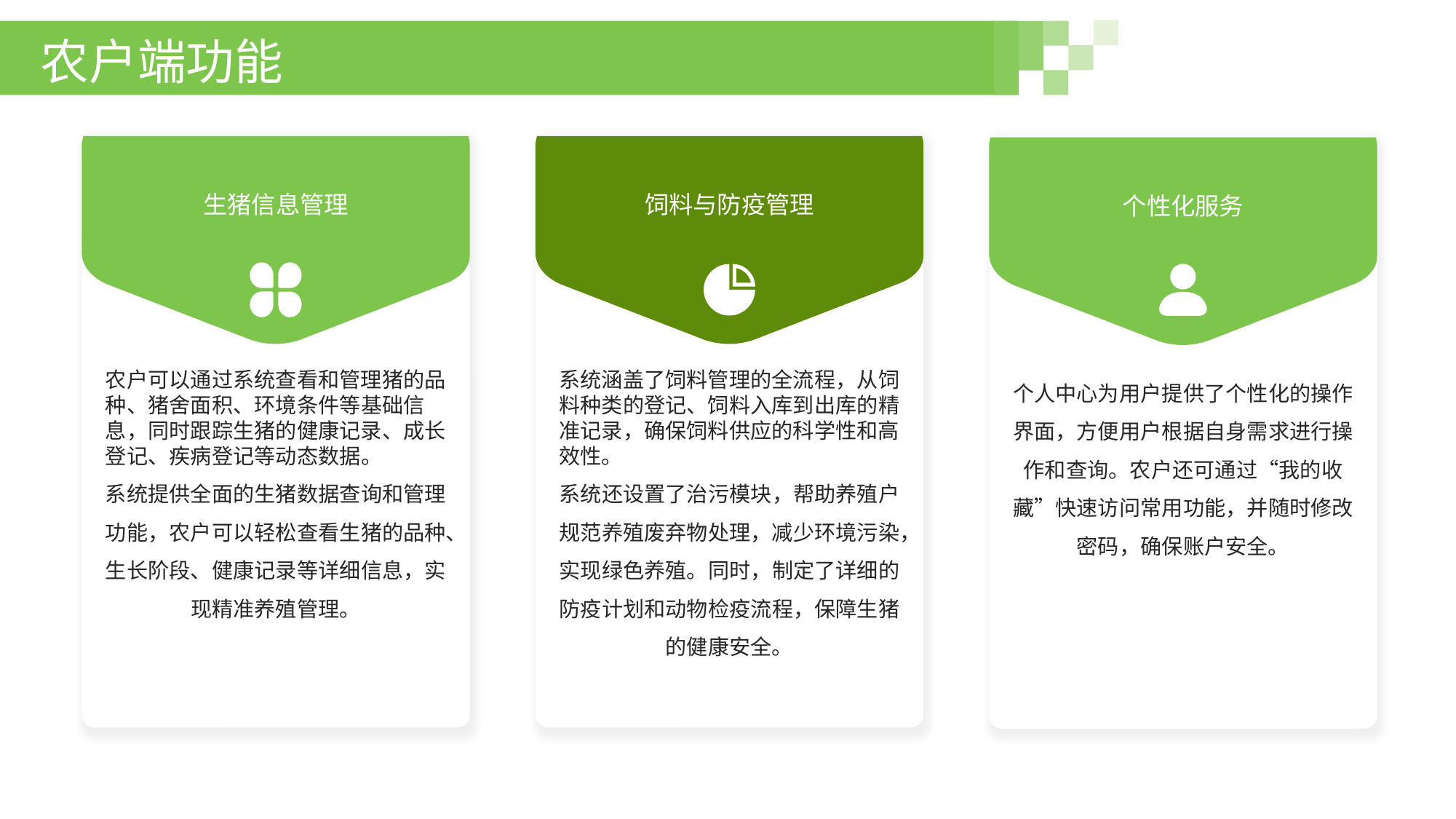

农户端功能

生猪信息管理
饲料与防疫管理
个性化服务

农户可以通过系统查看和管理猪的品种、猪舍面积、环境条件等基础信息，同时跟踪生猪的健康记录、成长登记、疾病登记等动态数据。
系统提供全面的生猪数据查询和管理功能，农户可以轻松查看生猪的品种、生长阶段、健康记录等详细信息，实现精准养殖管理。
系统涵盖了饲料管理的全流程，从饲料种类的登记、饲料入库到出库的精准记录，确保饲料供应的科学性和高效性。
系统还设置了治污模块，帮助养殖户规范养殖废弃物处理，减少环境污染，实现绿色养殖。同时，制定了详细的防疫计划和动物检疫流程，保障生猪的健康安全。
个人中心为用户提供了个性化的操作界面，方便用户根据自身需求进行操作和查询。农户还可通过“我的收藏”快速访问常用功能，并随时修改密码，确保账户安全。